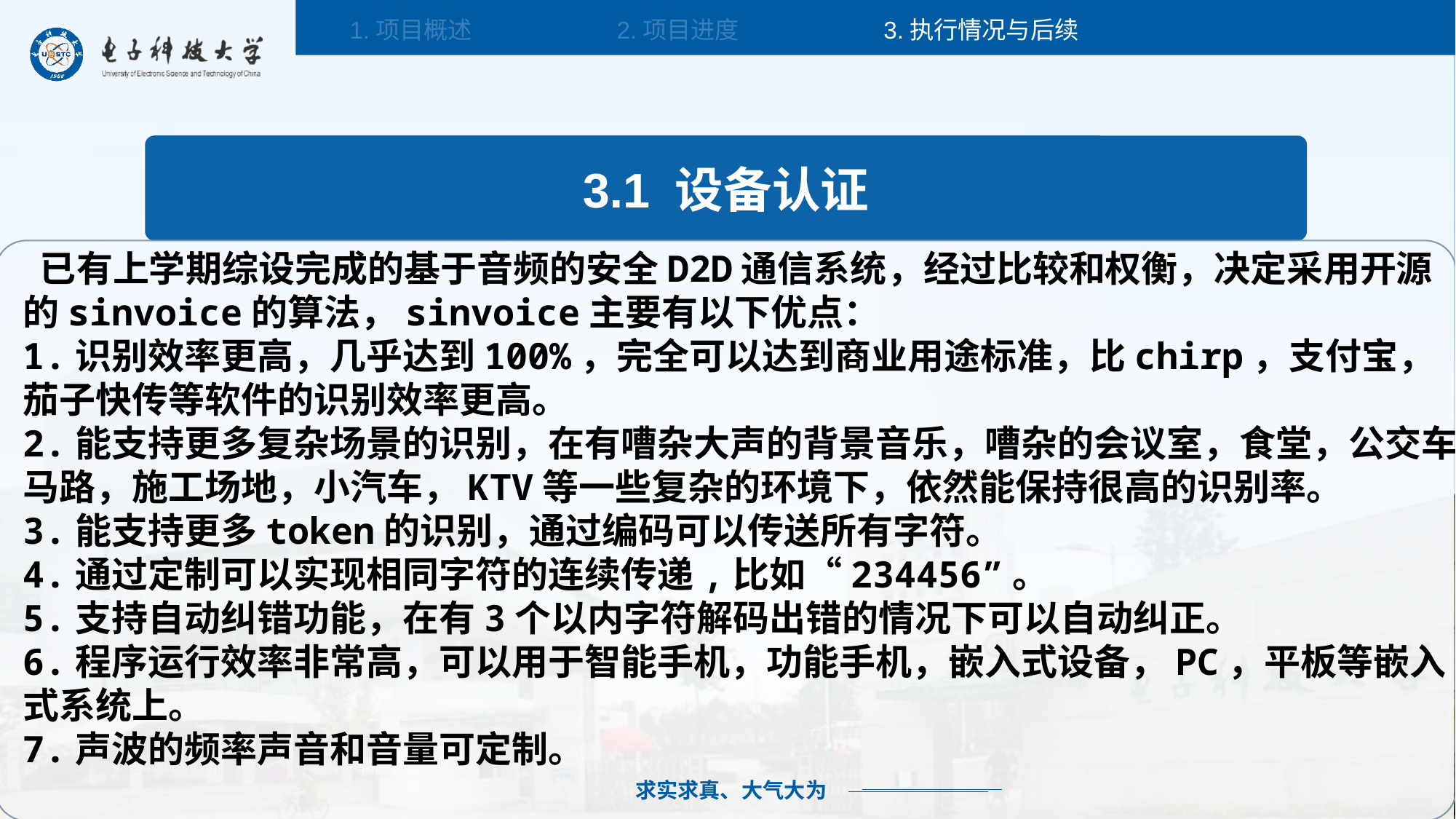

2.项目进度
3.执行情况与后续
1.项目概述
3.1 设备认证
 已有上学期综设完成的基于音频的安全D2D通信系统，经过比较和权衡，决定采用开源的sinvoice的算法，sinvoice主要有以下优点：
1.识别效率更高，几乎达到100%，完全可以达到商业用途标准，比chirp，支付宝，茄子快传等软件的识别效率更高。
2.能支持更多复杂场景的识别，在有嘈杂大声的背景音乐，嘈杂的会议室，食堂，公交车，马路，施工场地，小汽车，KTV等一些复杂的环境下，依然能保持很高的识别率。
3.能支持更多token的识别，通过编码可以传送所有字符。
4.通过定制可以实现相同字符的连续传递,比如“234456”。
5.支持自动纠错功能，在有3个以内字符解码出错的情况下可以自动纠正。
6.程序运行效率非常高，可以用于智能手机，功能手机，嵌入式设备，PC，平板等嵌入式系统上。
7.声波的频率声音和音量可定制。